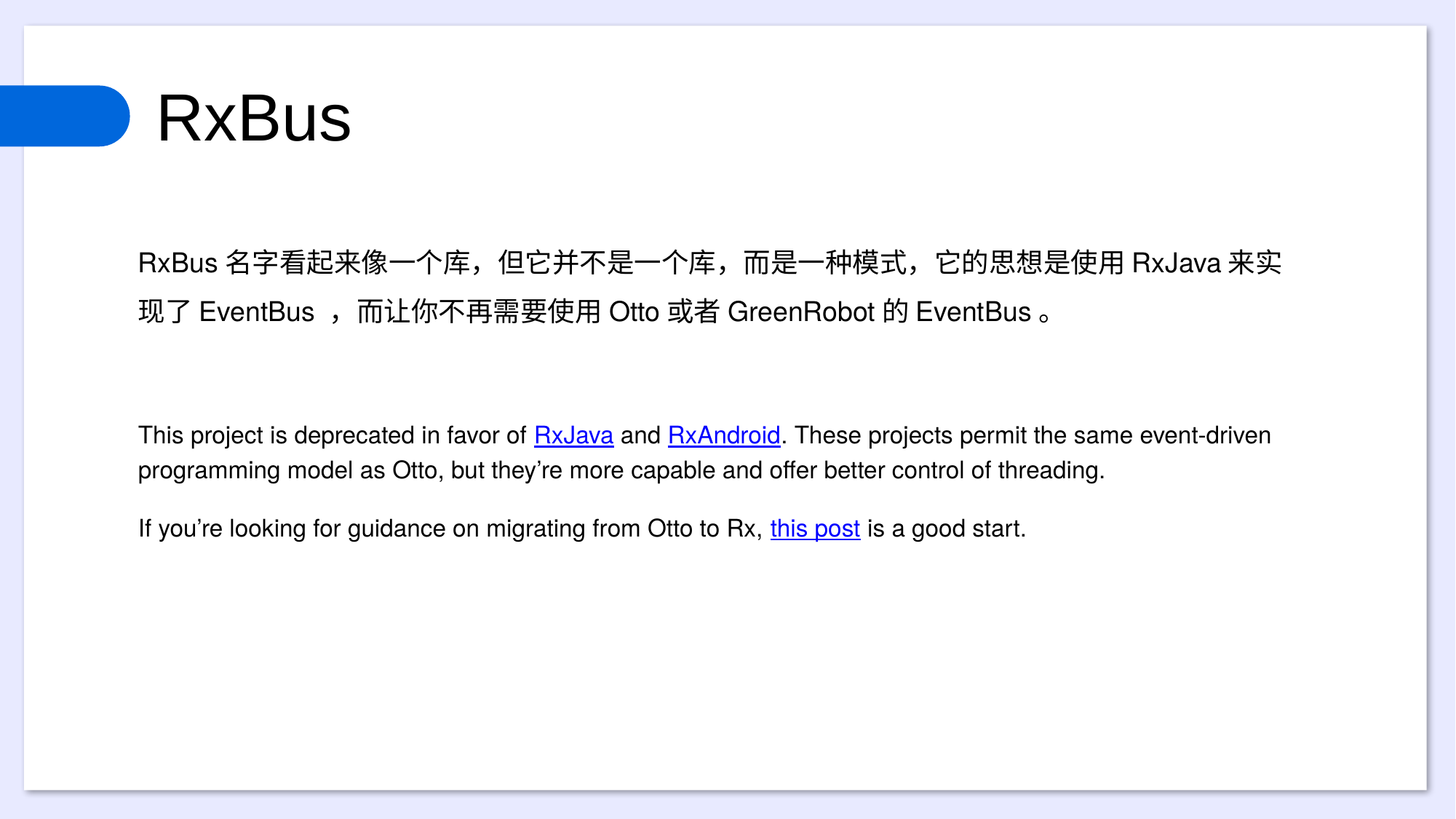

RxBus

RxBus名字看起来像一个库，但它并不是一个库，而是一种模式，它的思想是使用RxJava来实现了EventBus ，而让你不再需要使用Otto或者GreenRobot的EventBus。
This project is deprecated in favor of RxJava and RxAndroid. These projects permit the same event-driven programming model as Otto, but they’re more capable and offer better control of threading.

If you’re looking for guidance on migrating from Otto to Rx, this post is a good start.